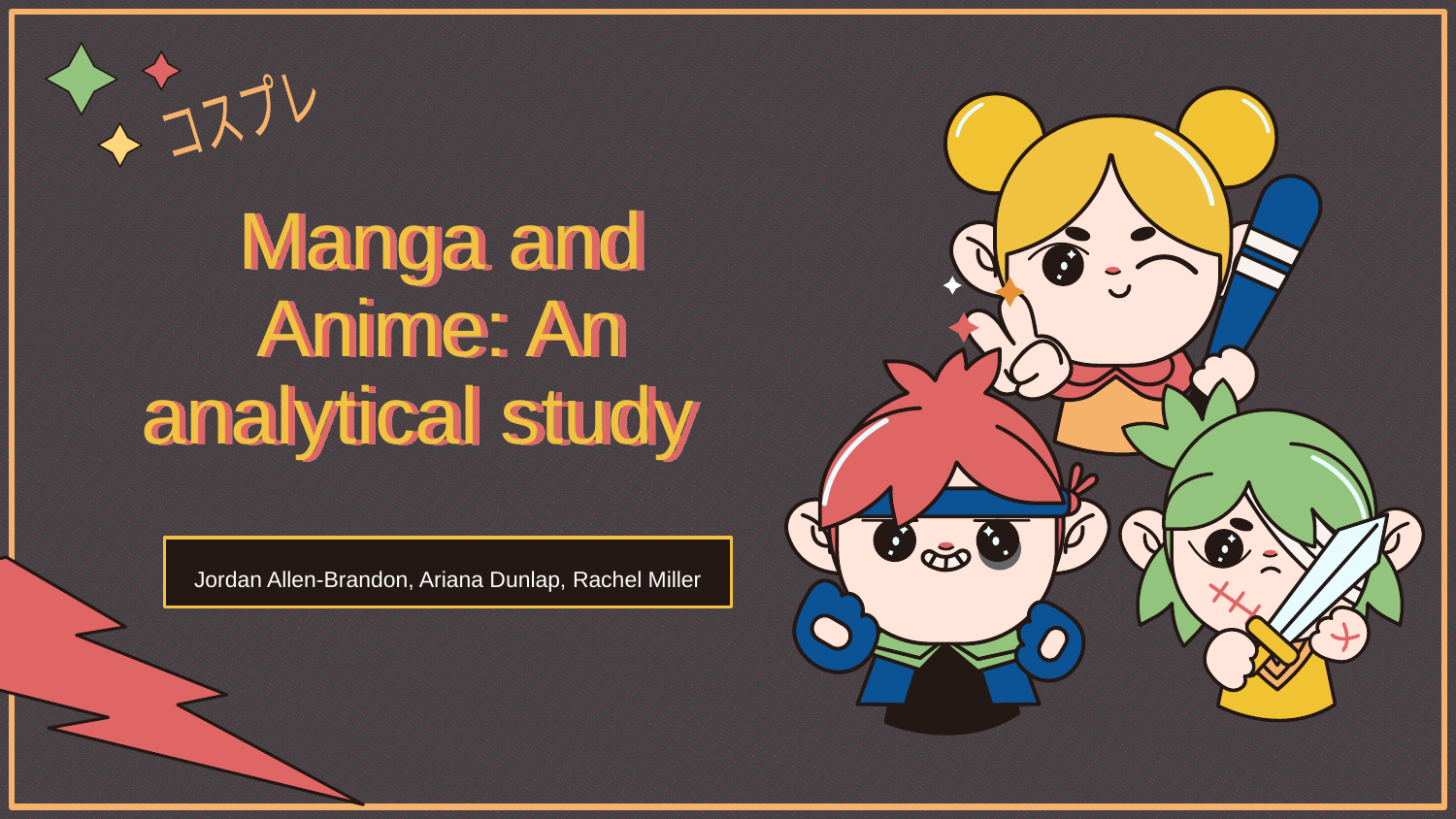

コスプレ

# Manga and Anime: An analytical study

Jordan Allen-Brandon, Ariana Dunlap, Rachel Miller